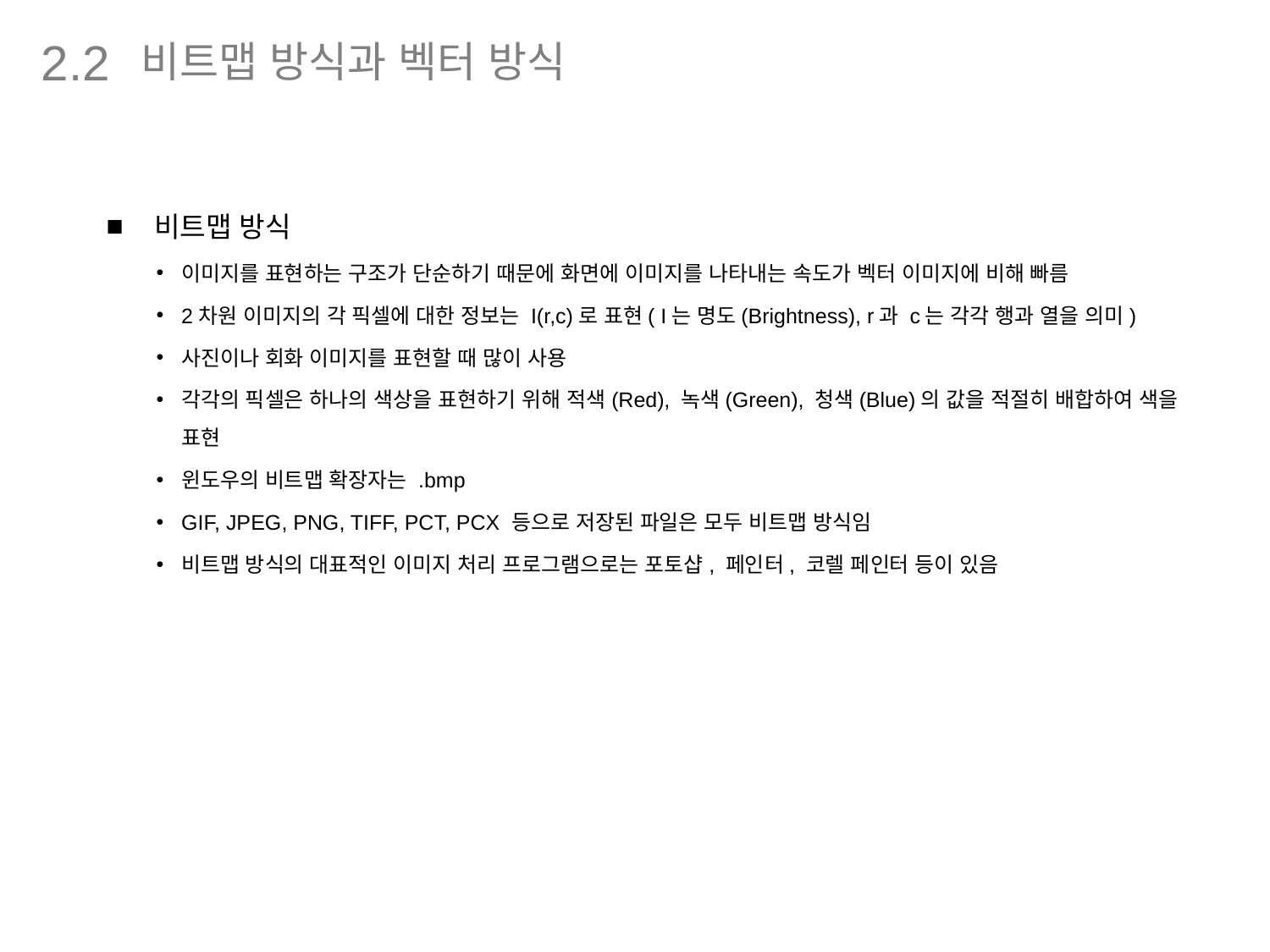

비트맵 방식과 벡터 방식
2.2
비트맵 방식
이미지를 표현하는 구조가 단순하기 때문에 화면에 이미지를 나타내는 속도가 벡터 이미지에 비해 빠름
2차원 이미지의 각 픽셀에 대한 정보는 I(r,c)로 표현( I는 명도(Brightness), r과 c는 각각 행과 열을 의미)
사진이나 회화 이미지를 표현할 때 많이 사용
각각의 픽셀은 하나의 색상을 표현하기 위해 적색(Red), 녹색(Green), 청색(Blue)의 값을 적절히 배합하여 색을 표현
윈도우의 비트맵 확장자는 .bmp
GIF, JPEG, PNG, TIFF, PCT, PCX 등으로 저장된 파일은 모두 비트맵 방식임
비트맵 방식의 대표적인 이미지 처리 프로그램으로는 포토샵, 페인터, 코렐 페인터 등이 있음